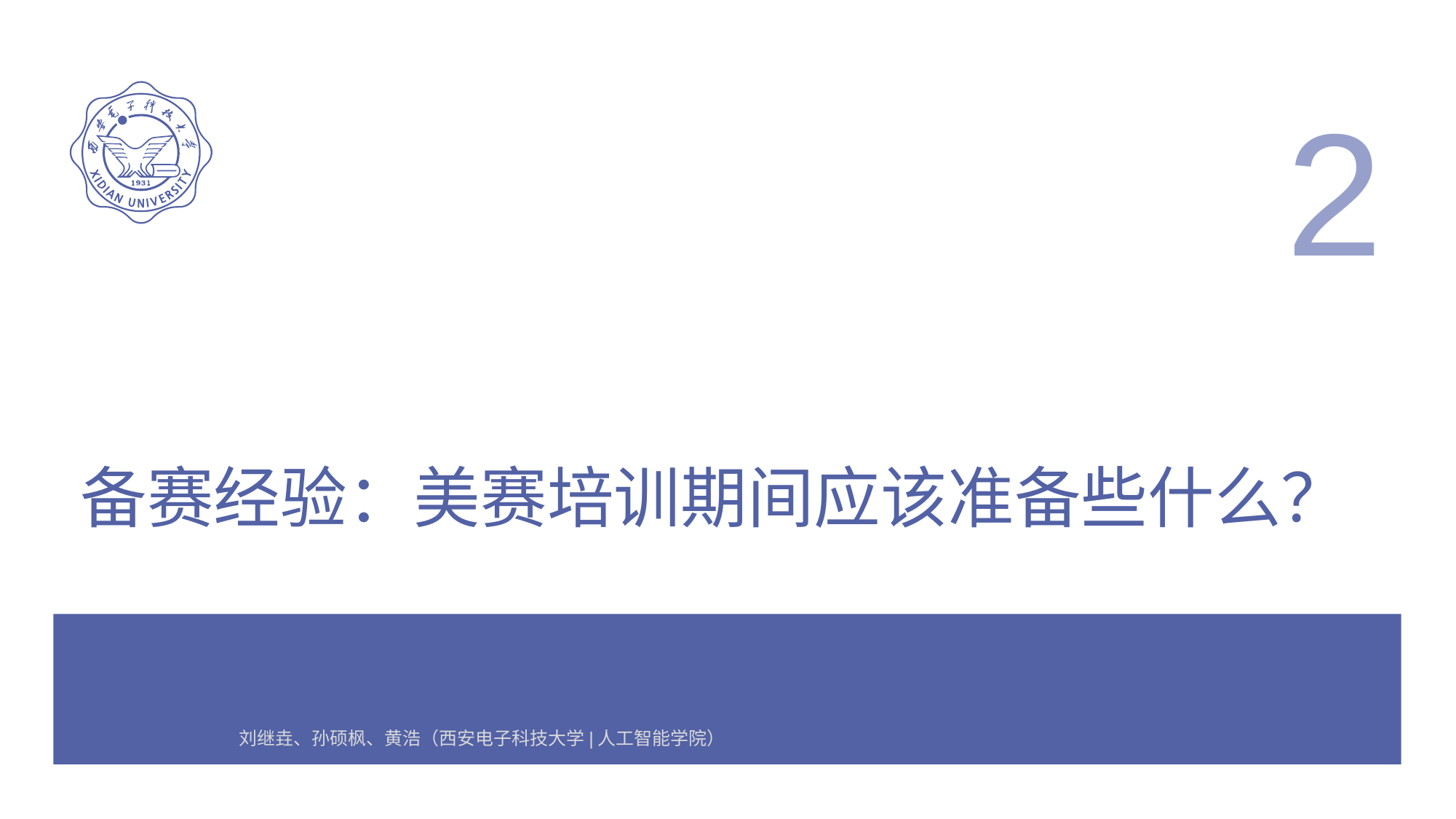

2
# 备赛经验：美赛培训期间应该准备些什么？
刘继垚、孙硕枫、黄浩（西安电子科技大学|人工智能学院）